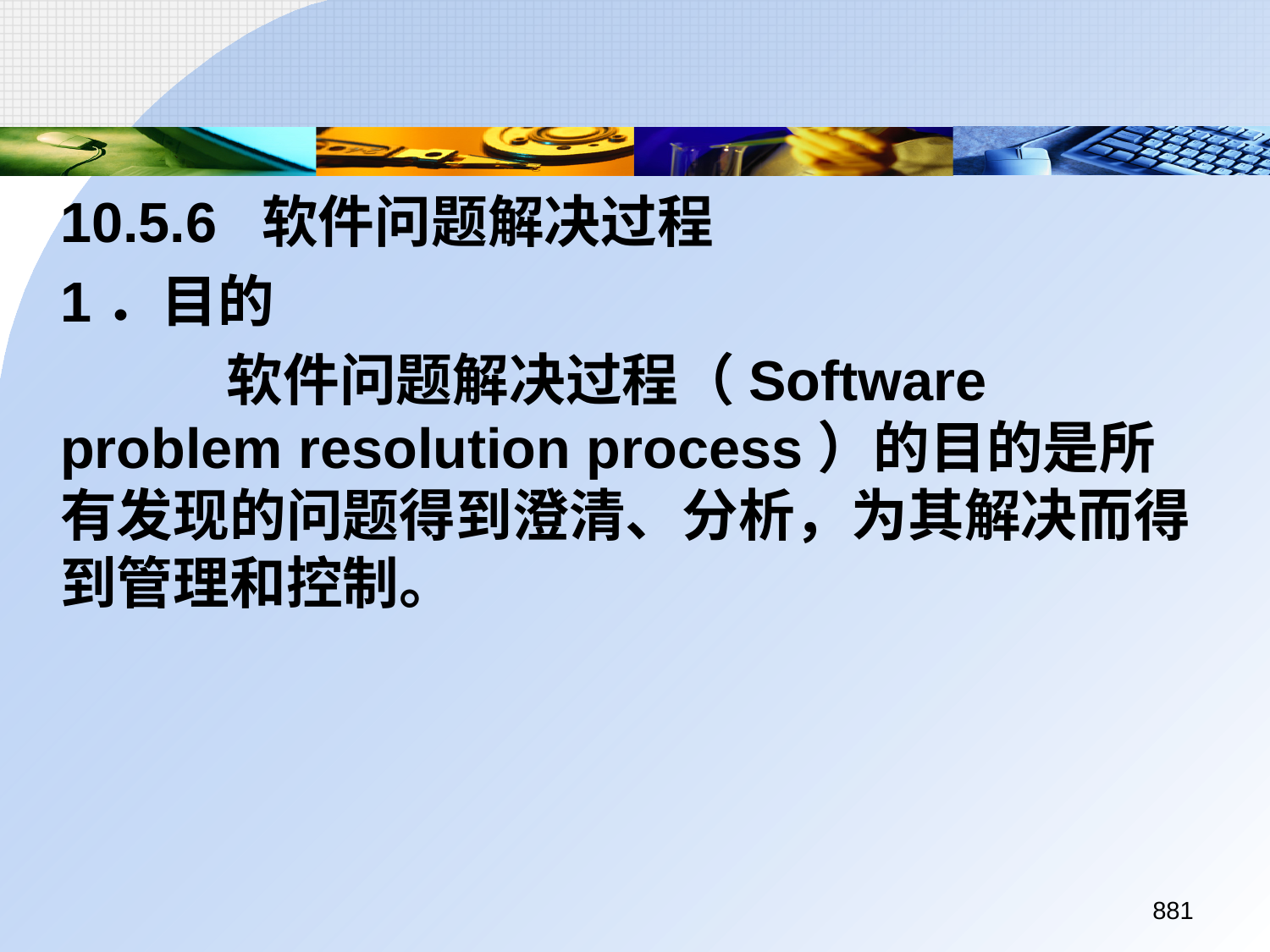

10.5.6  软件问题解决过程
	1．目的
		  软件问题解决过程（Software problem resolution process）的目的是所有发现的问题得到澄清、分析，为其解决而得到管理和控制。
881